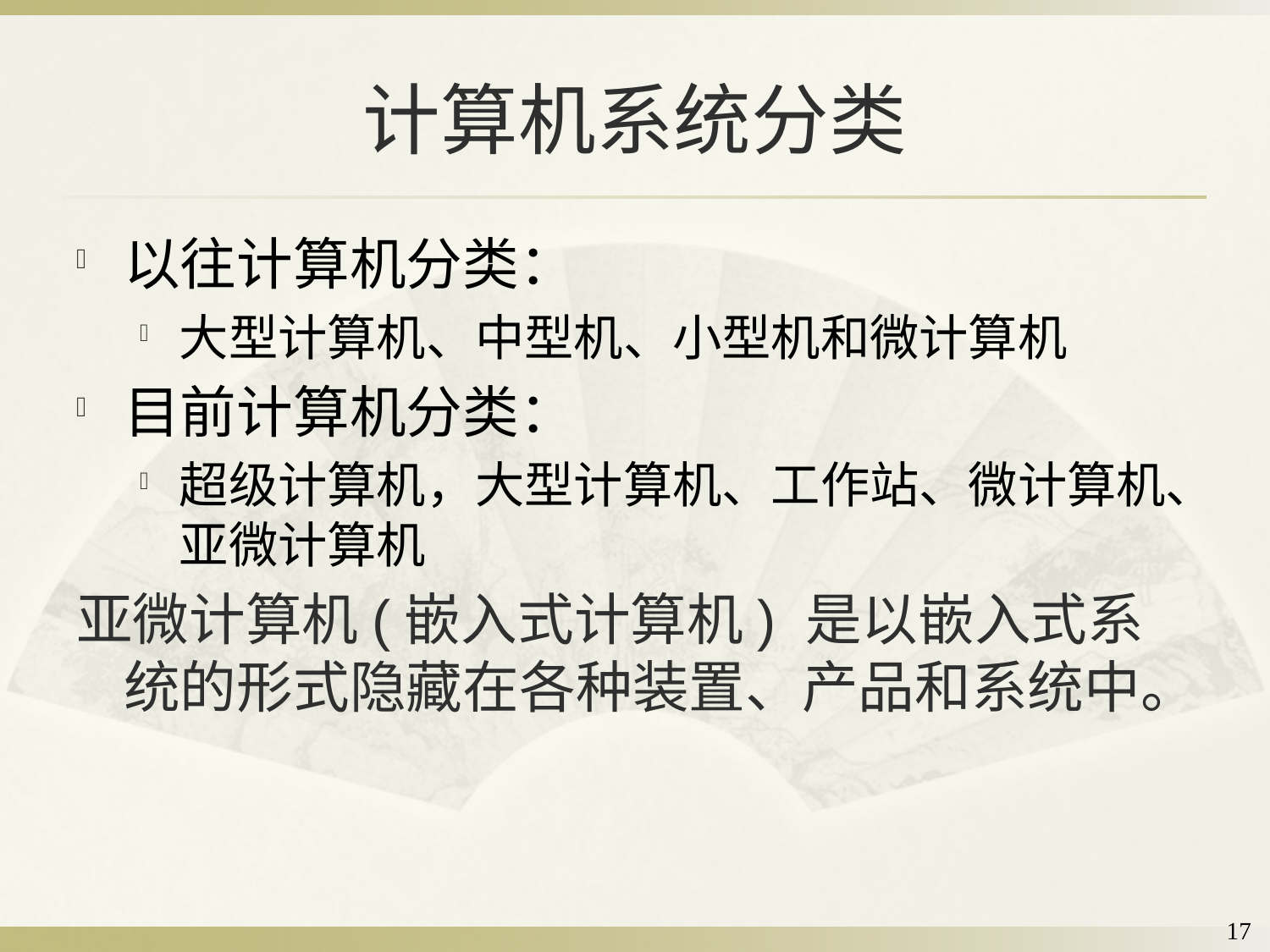

# 计算机系统分类
以往计算机分类：
大型计算机、中型机、小型机和微计算机
目前计算机分类：
超级计算机，大型计算机、工作站、微计算机、亚微计算机
亚微计算机(嵌入式计算机) 是以嵌入式系统的形式隐藏在各种装置、产品和系统中。